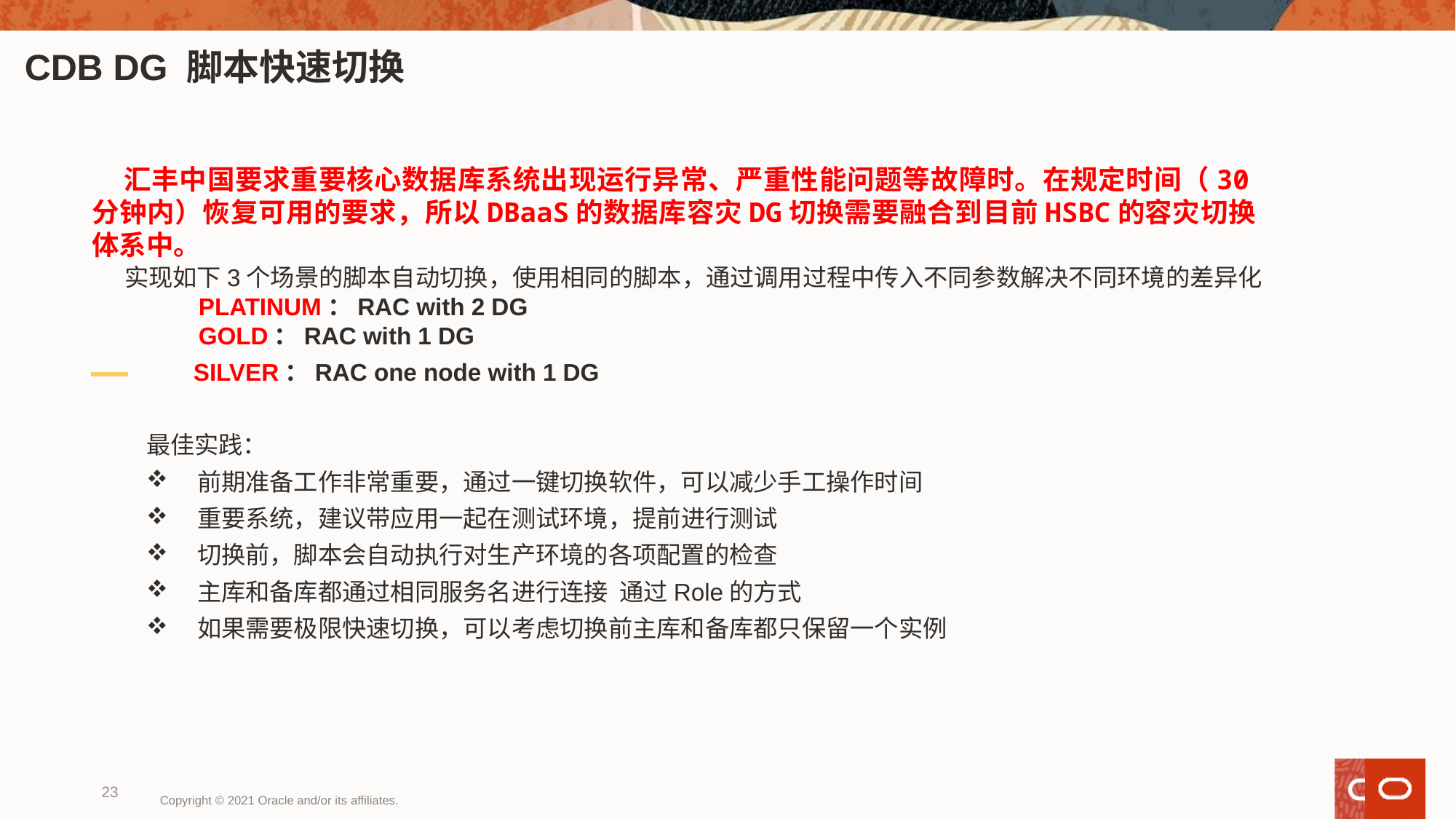

# CDB DG 脚本快速切换
汇丰中国要求重要核心数据库系统出现运行异常、严重性能问题等故障时。在规定时间（30分钟内）恢复可用的要求，所以DBaaS的数据库容灾DG切换需要融合到目前HSBC的容灾切换体系中。
实现如下3个场景的脚本自动切换，使用相同的脚本，通过调用过程中传入不同参数解决不同环境的差异化
           PLATINUM：RAC with 2 DG
           GOLD：RAC with 1 DG
       SILVER：RAC one node with 1 DG

最佳实践：
  前期准备工作非常重要，通过一键切换软件，可以减少手工操作时间
  重要系统，建议带应用一起在测试环境，提前进行测试
  切换前，脚本会自动执行对生产环境的各项配置的检查
  主库和备库都通过相同服务名进行连接  通过Role的方式
  如果需要极限快速切换，可以考虑切换前主库和备库都只保留一个实例

23
Copyright © 2021 Oracle and/or its affiliates.